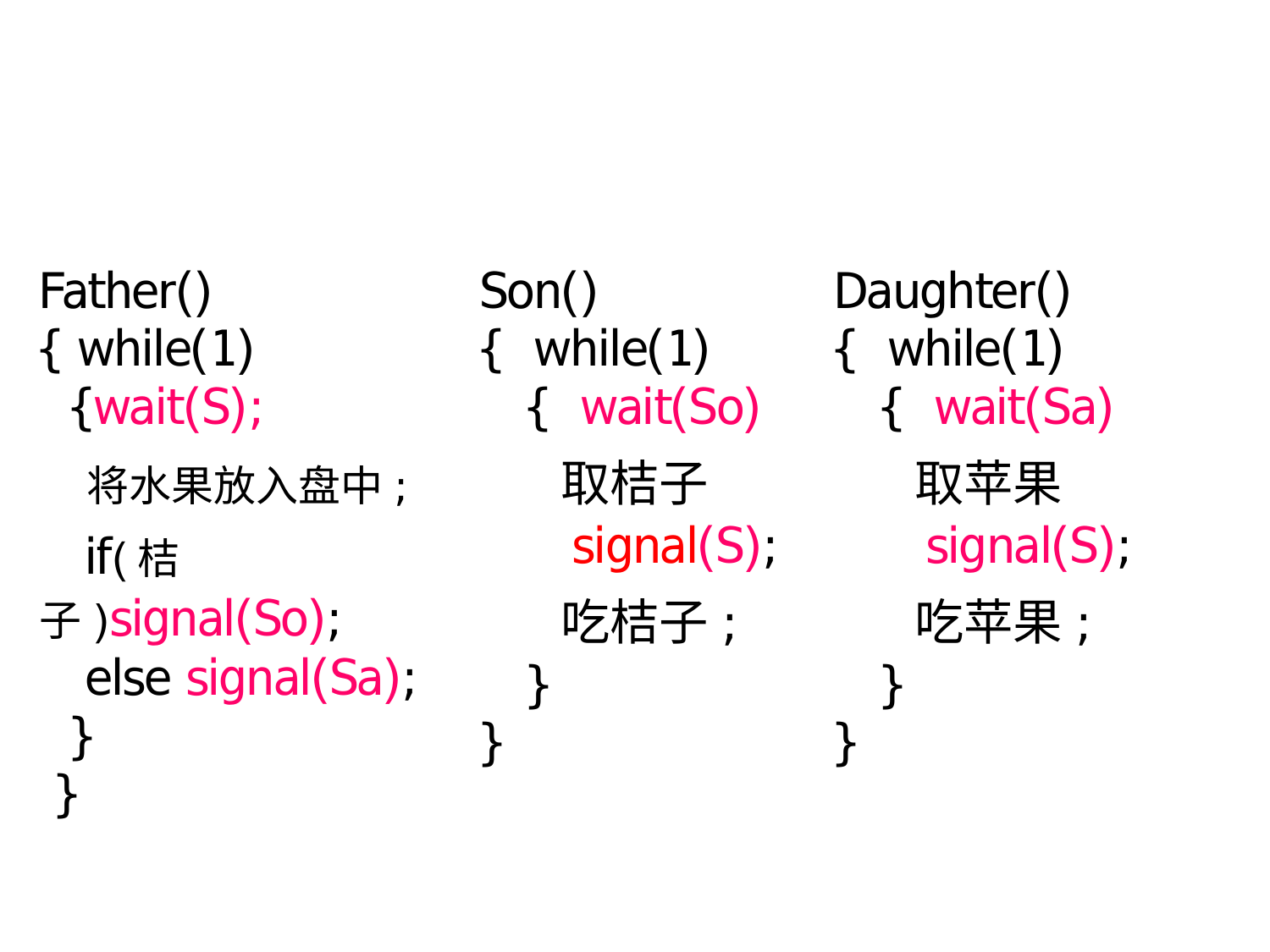

#
| Father() { while(1) {wait(S); 将水果放入盘中; if(桔子)signal(So); else signal(Sa); } } | Son() { while(1) { wait(So) 取桔子 signal(S); 吃桔子; } } | Daughter() { while(1) { wait(Sa) 取苹果 signal(S); 吃苹果; } } |
| --- | --- | --- |